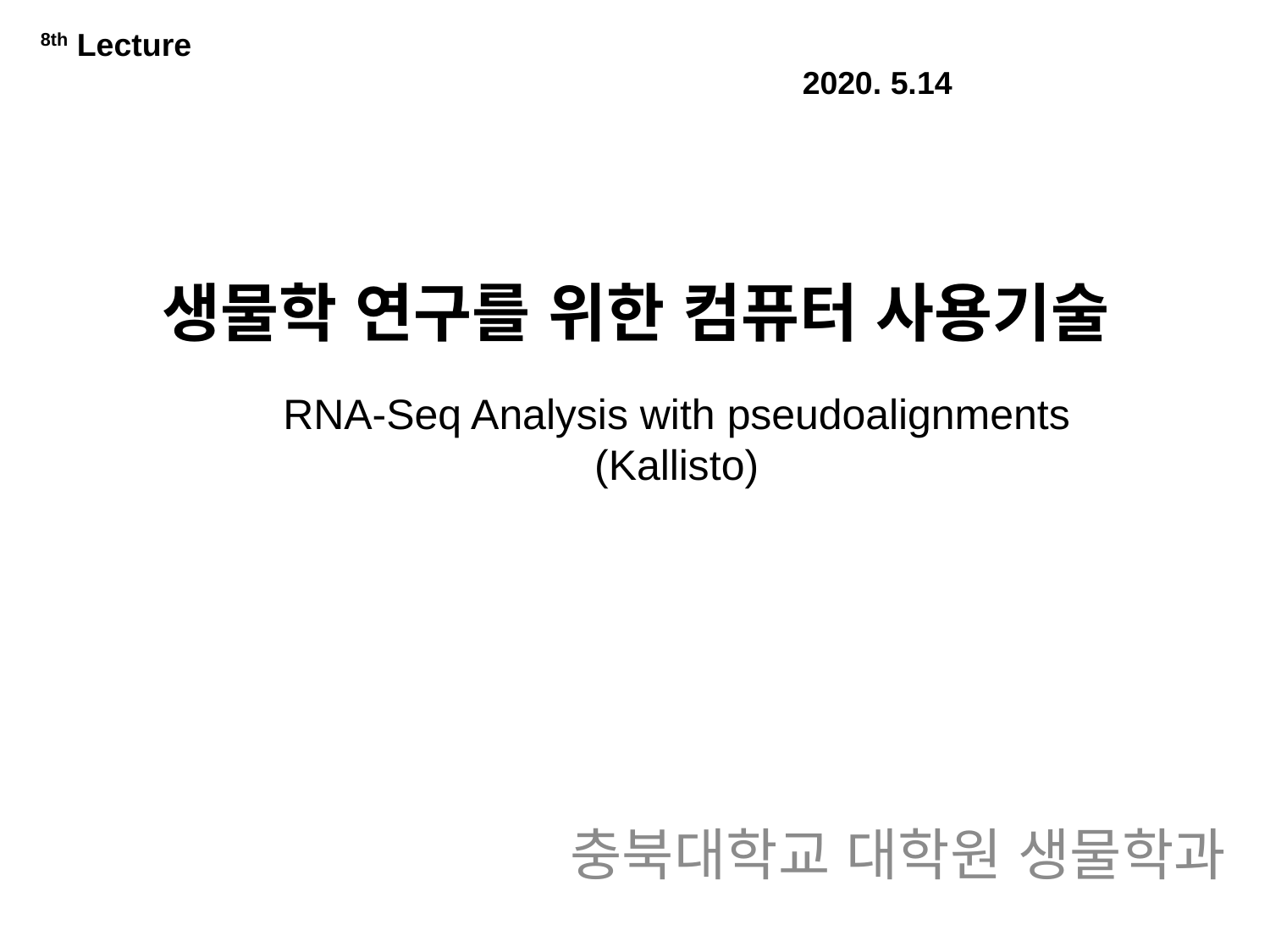

8th Lecture														2020. 5.14
# 생물학 연구를 위한 컴퓨터 사용기술
RNA-Seq Analysis with pseudoalignments
(Kallisto)
충북대학교 대학원 생물학과